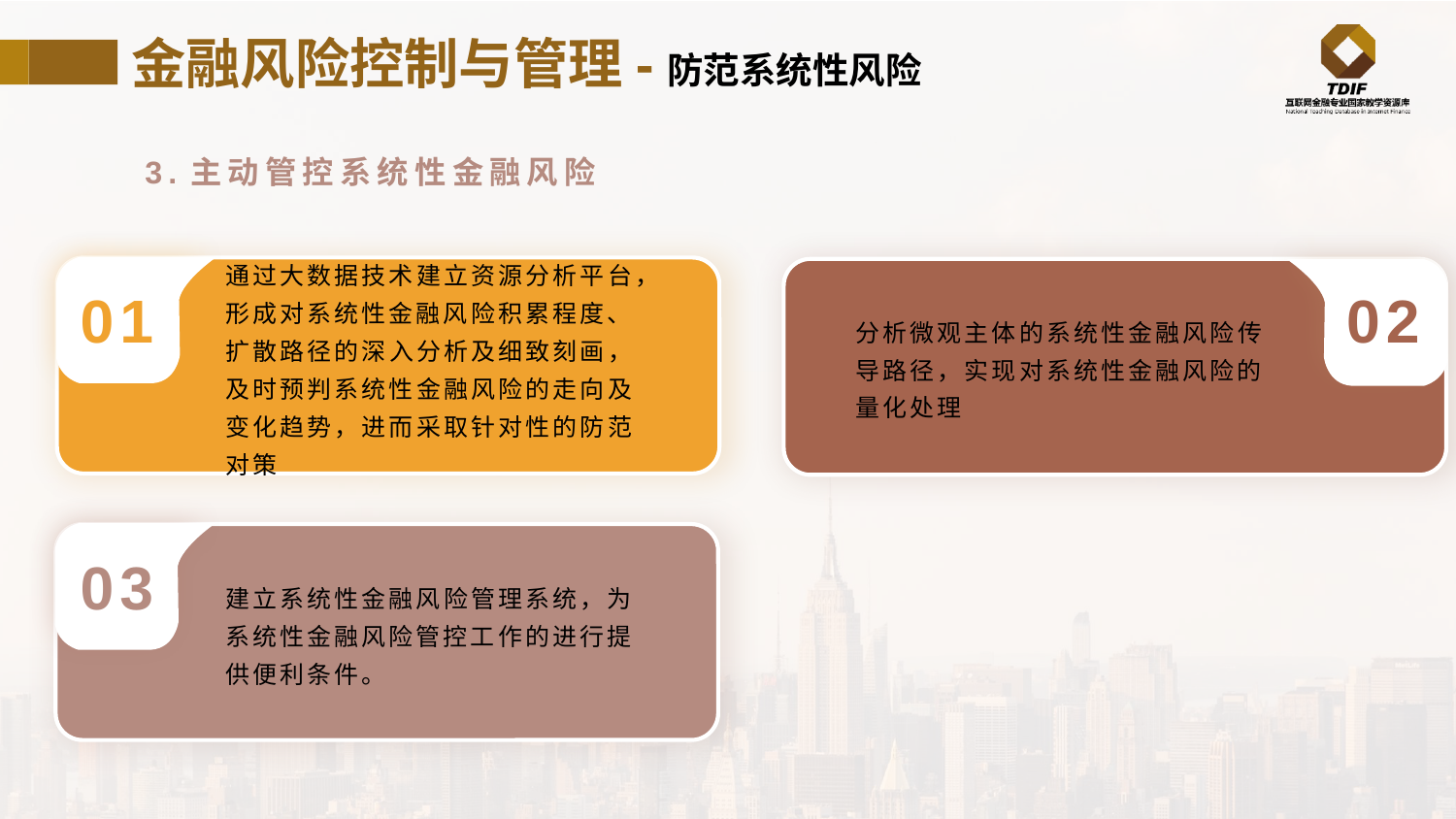

金融风险控制与管理-防范系统性风险
3.主动管控系统性金融风险

01
通过大数据技术建立资源分析平台，形成对系统性金融风险积累程度、扩散路径的深入分析及细致刻画，及时预判系统性金融风险的走向及变化趋势，进而采取针对性的防范对策
分析微观主体的系统性金融风险传导路径，实现对系统性金融风险的量化处理
02

03
建立系统性金融风险管理系统，为系统性金融风险管控工作的进行提供便利条件。